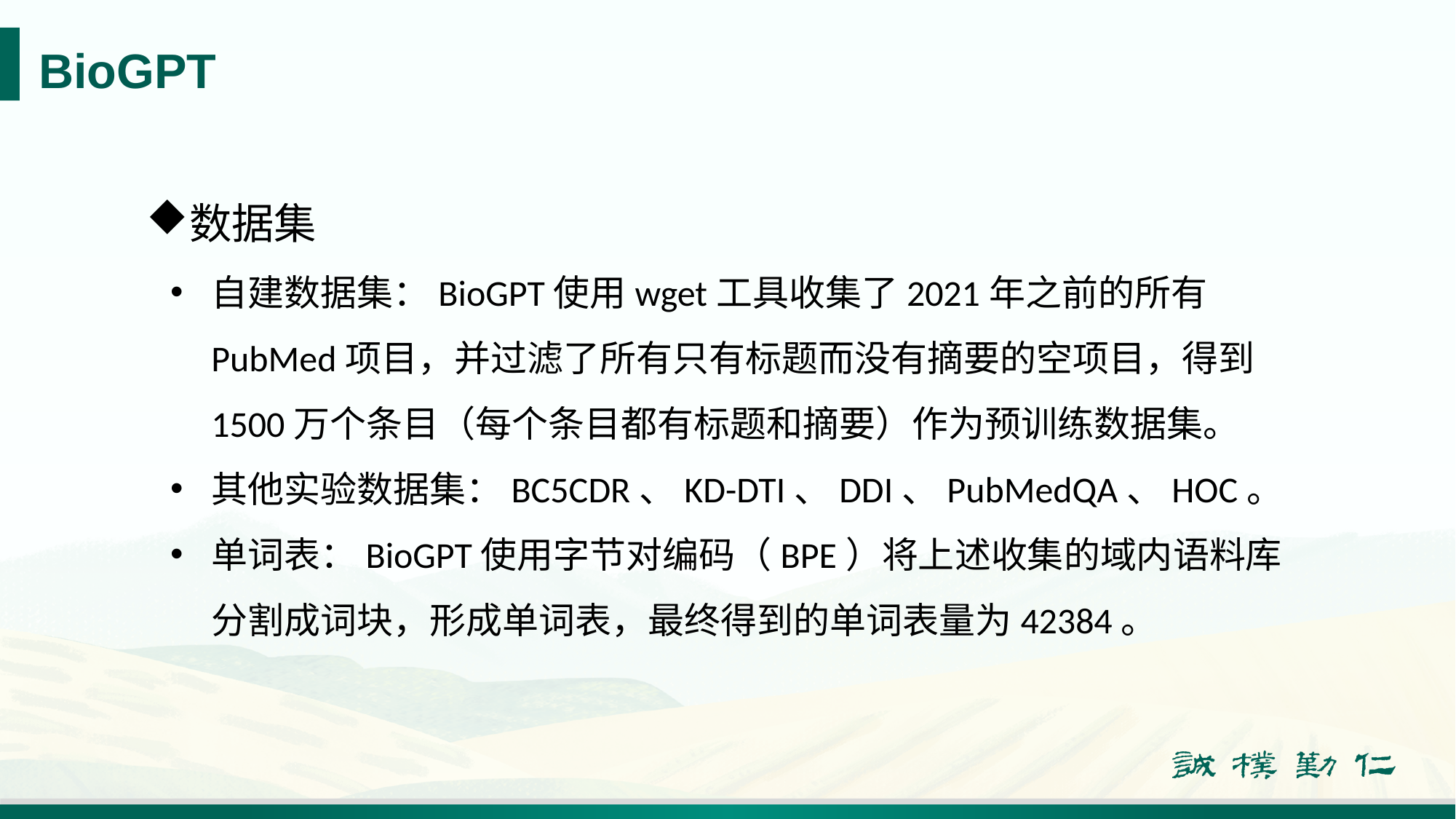

# BioGPT
数据集
自建数据集：BioGPT使用wget工具收集了2021年之前的所有PubMed项目，并过滤了所有只有标题而没有摘要的空项目，得到1500万个条目（每个条目都有标题和摘要）作为预训练数据集。
其他实验数据集：BC5CDR、KD-DTI、DDI、PubMedQA、HOC。
单词表：BioGPT使用字节对编码（BPE）将上述收集的域内语料库分割成词块，形成单词表，最终得到的单词表量为42384。